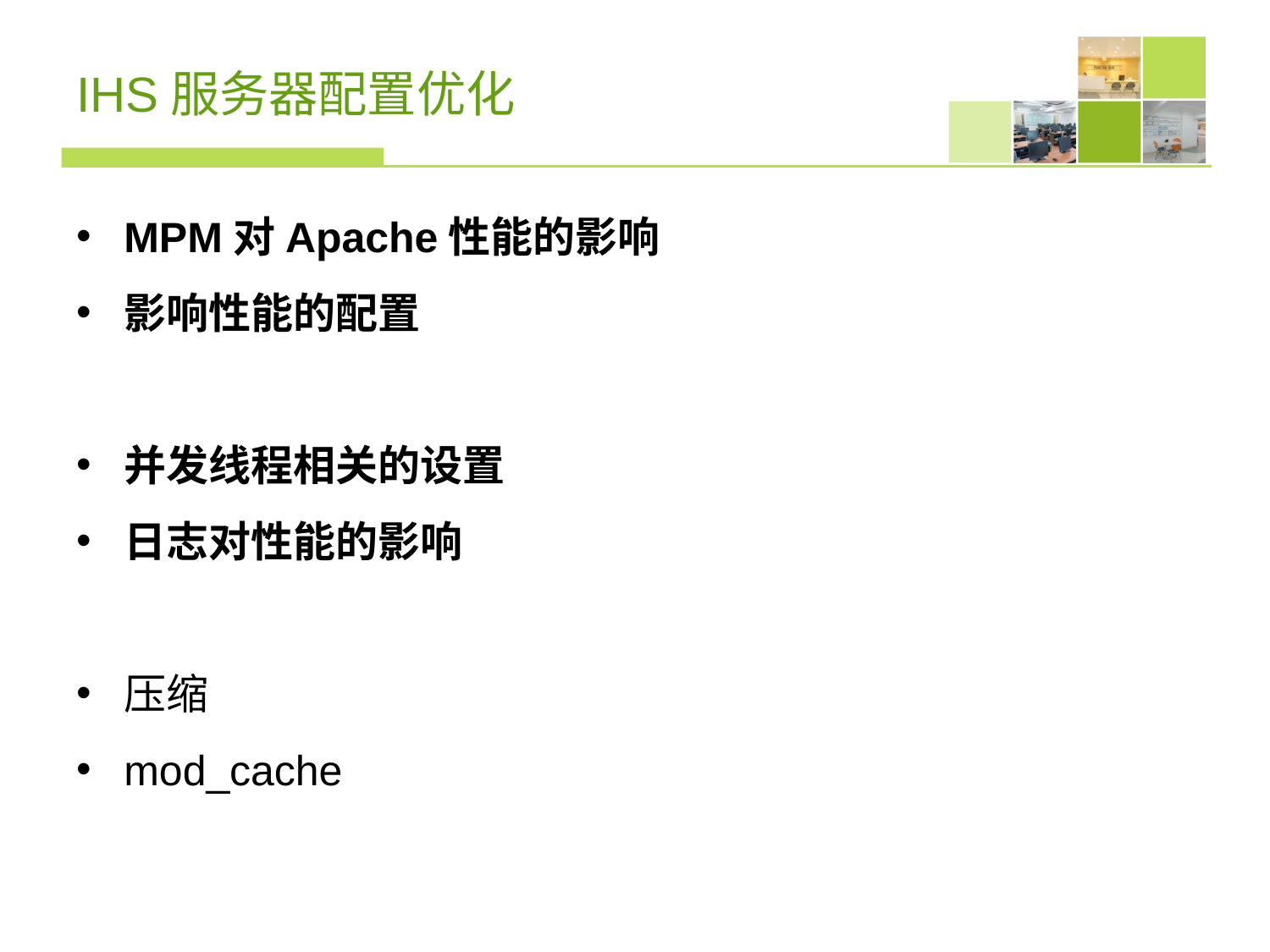

# IHS服务器配置优化
MPM对Apache性能的影响
影响性能的配置

并发线程相关的设置
日志对性能的影响

压缩
mod_cache